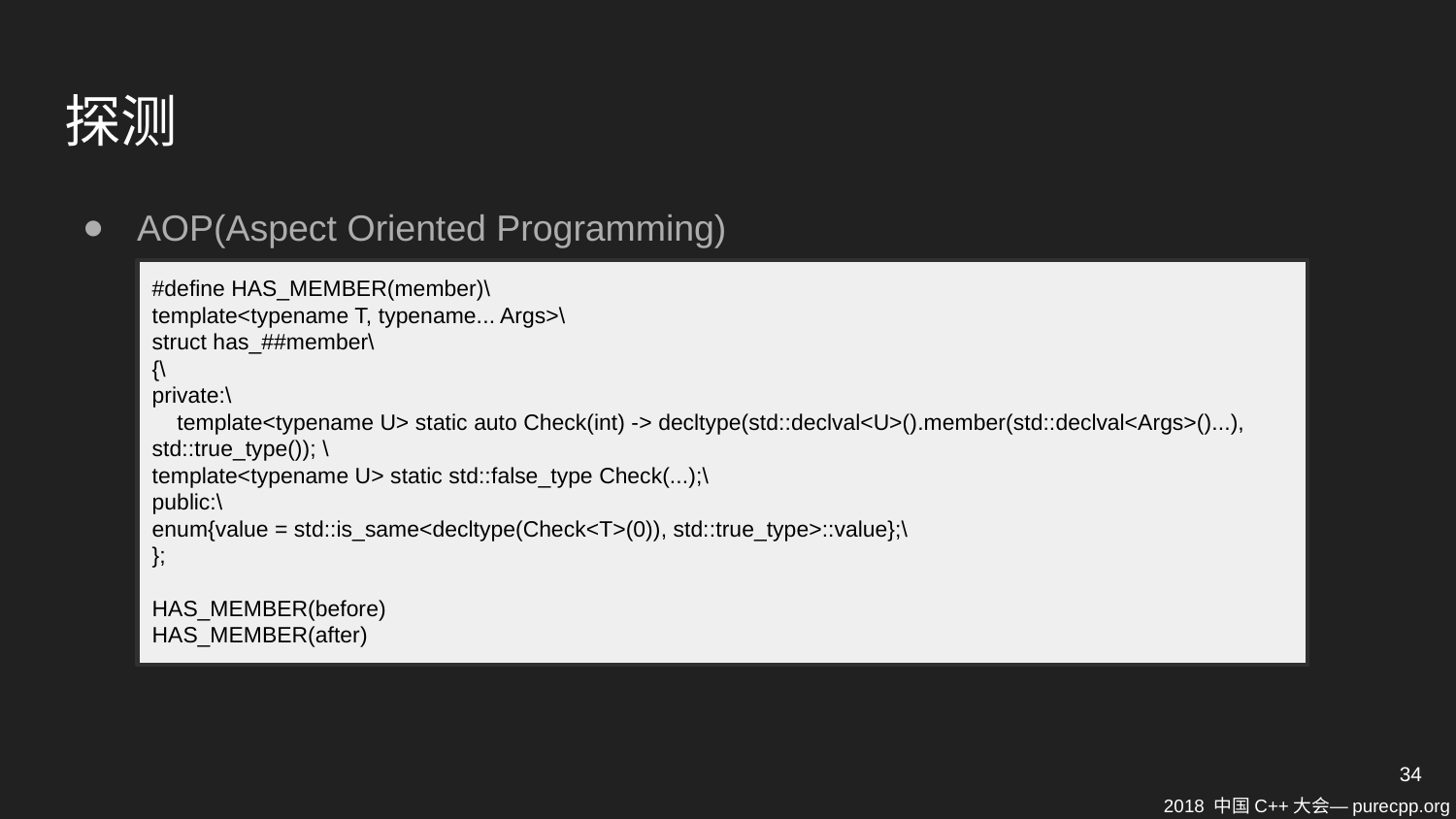

# 探测
AOP(Aspect Oriented Programming)
#define HAS_MEMBER(member)\
template<typename T, typename... Args>\
struct has_##member\
{\
private:\
    template<typename U> static auto Check(int) -> decltype(std::declval<U>().member(std::declval<Args>()...), std::true_type()); \
template<typename U> static std::false_type Check(...);\
public:\
enum{value = std::is_same<decltype(Check<T>(0)), std::true_type>::value};\
};

HAS_MEMBER(before)
HAS_MEMBER(after)
34